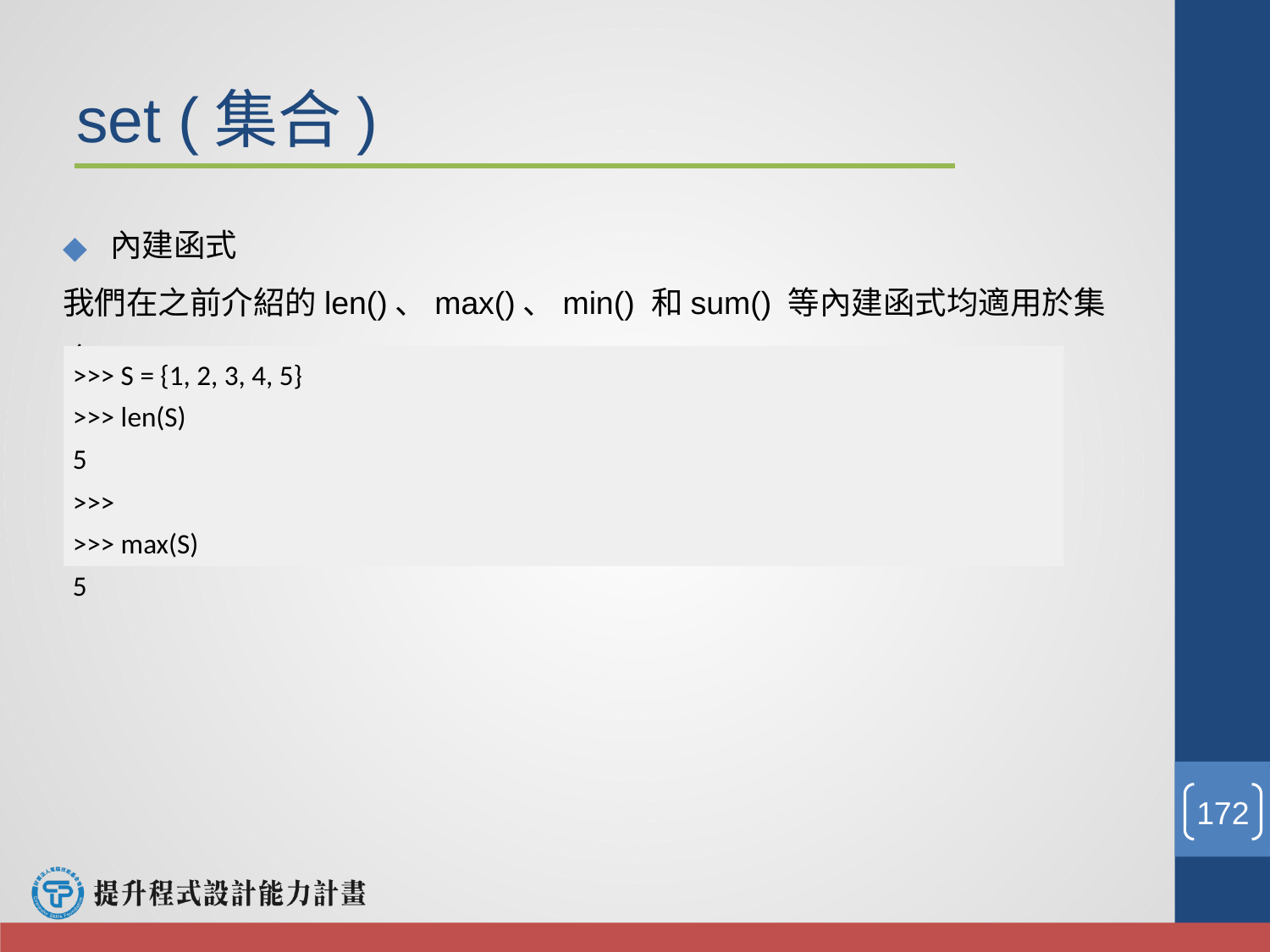

# set (集合)
內建函式
我們在之前介紹的len()、max()、min() 和sum() 等內建函式均適用於集合：

>>> S = {1, 2, 3, 4, 5}
>>> len(S)
5
>>>
>>> max(S)
5

172